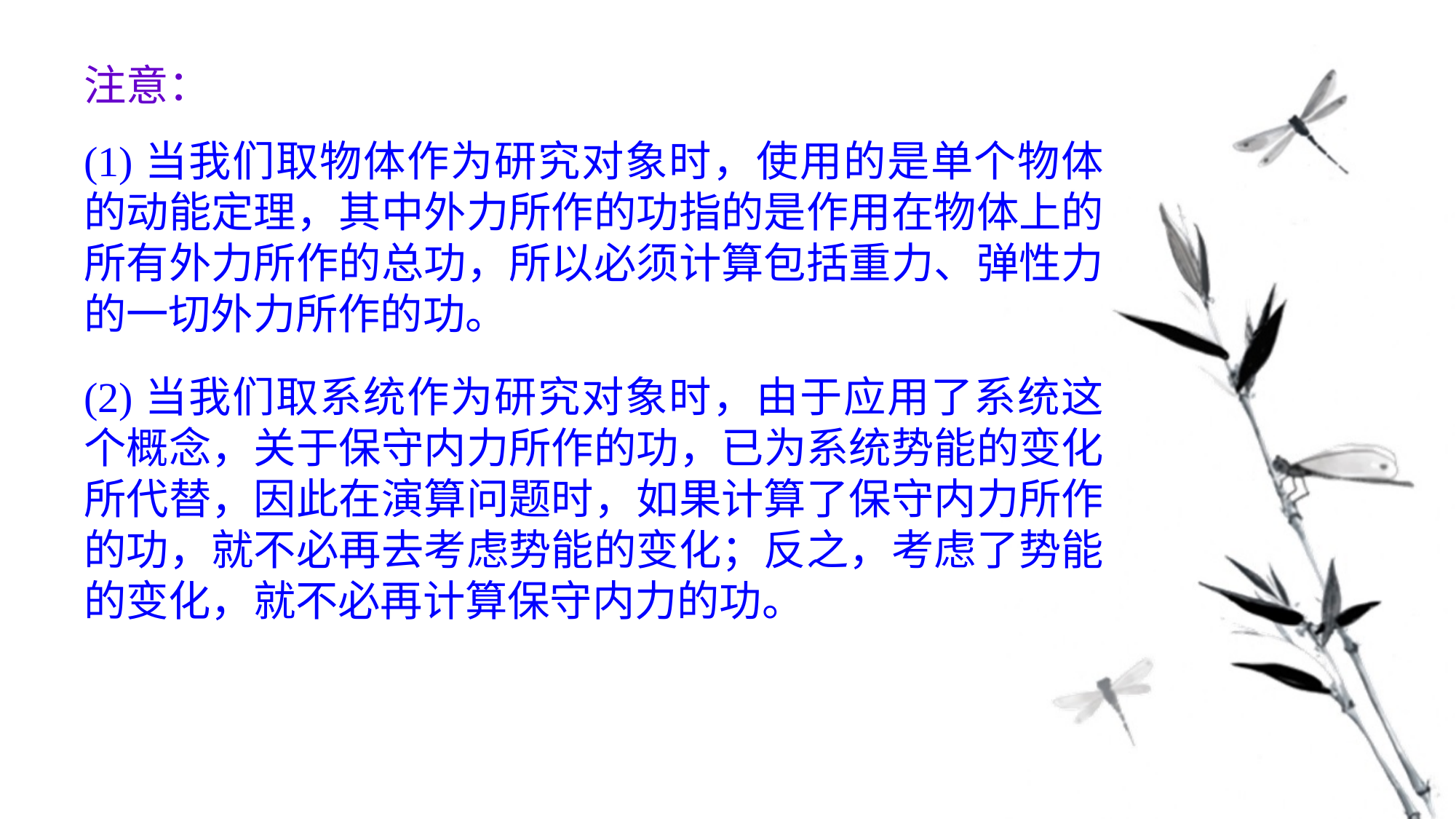

注意：
(1)当我们取物体作为研究对象时，使用的是单个物体的动能定理，其中外力所作的功指的是作用在物体上的所有外力所作的总功，所以必须计算包括重力、弹性力的一切外力所作的功。
(2)当我们取系统作为研究对象时，由于应用了系统这个概念，关于保守内力所作的功，已为系统势能的变化所代替，因此在演算问题时，如果计算了保守内力所作的功，就不必再去考虑势能的变化；反之，考虑了势能的变化，就不必再计算保守内力的功。